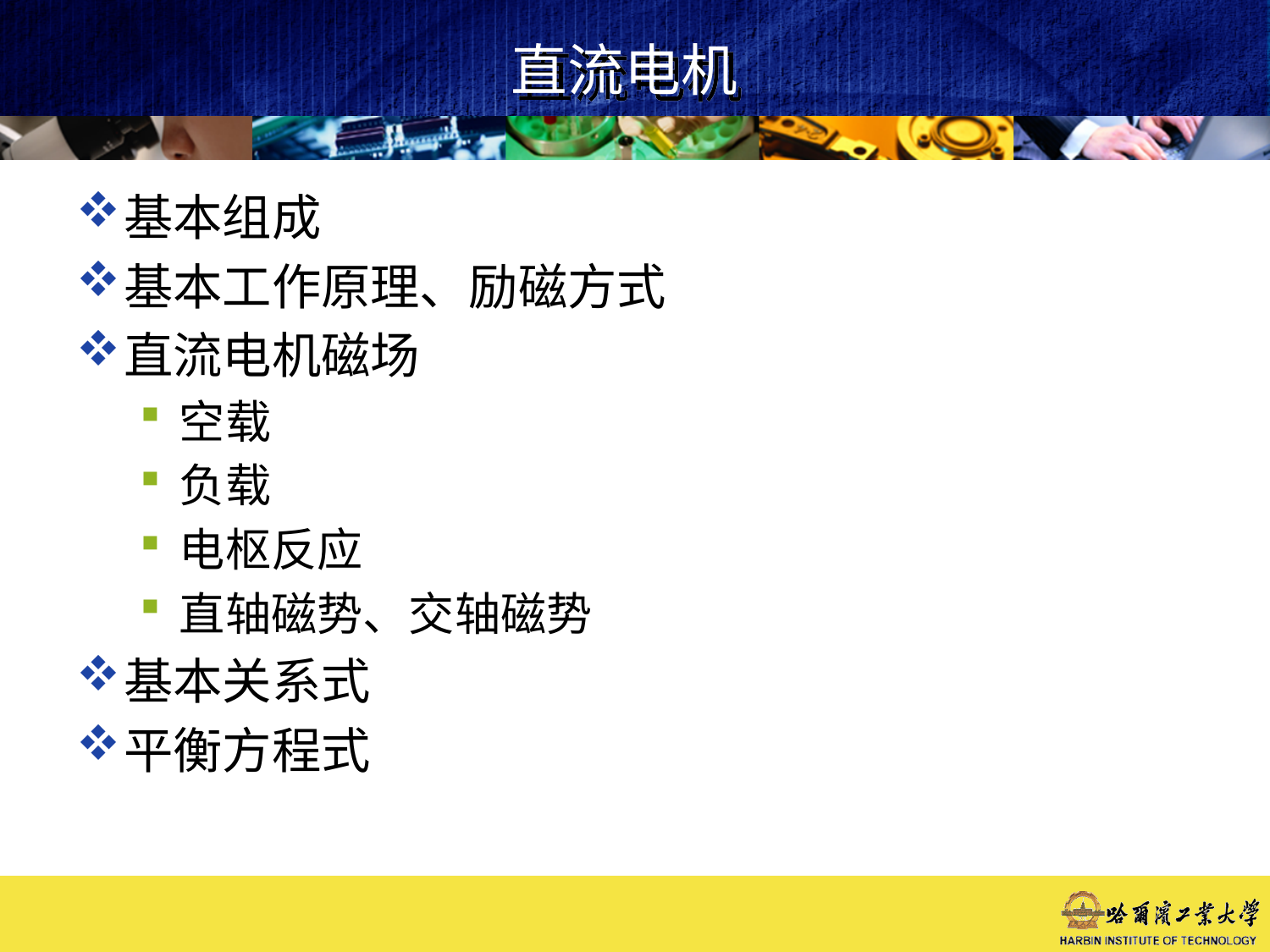

# 直流电机
基本组成
基本工作原理、励磁方式
直流电机磁场
空载
负载
电枢反应
直轴磁势、交轴磁势
基本关系式
平衡方程式